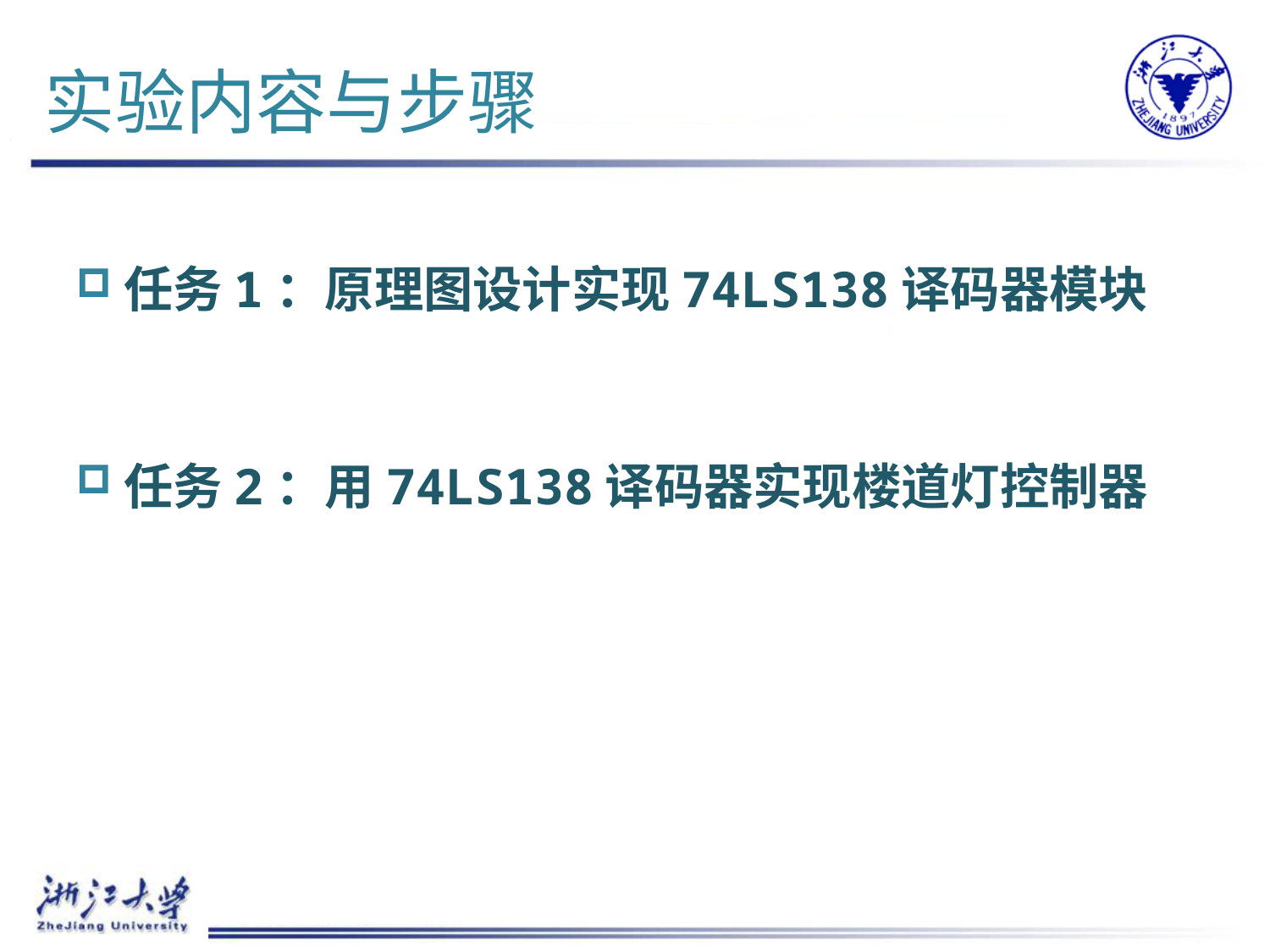

# 实验内容与步骤
任务1：原理图设计实现74LS138译码器模块

任务2：用74LS138译码器实现楼道灯控制器